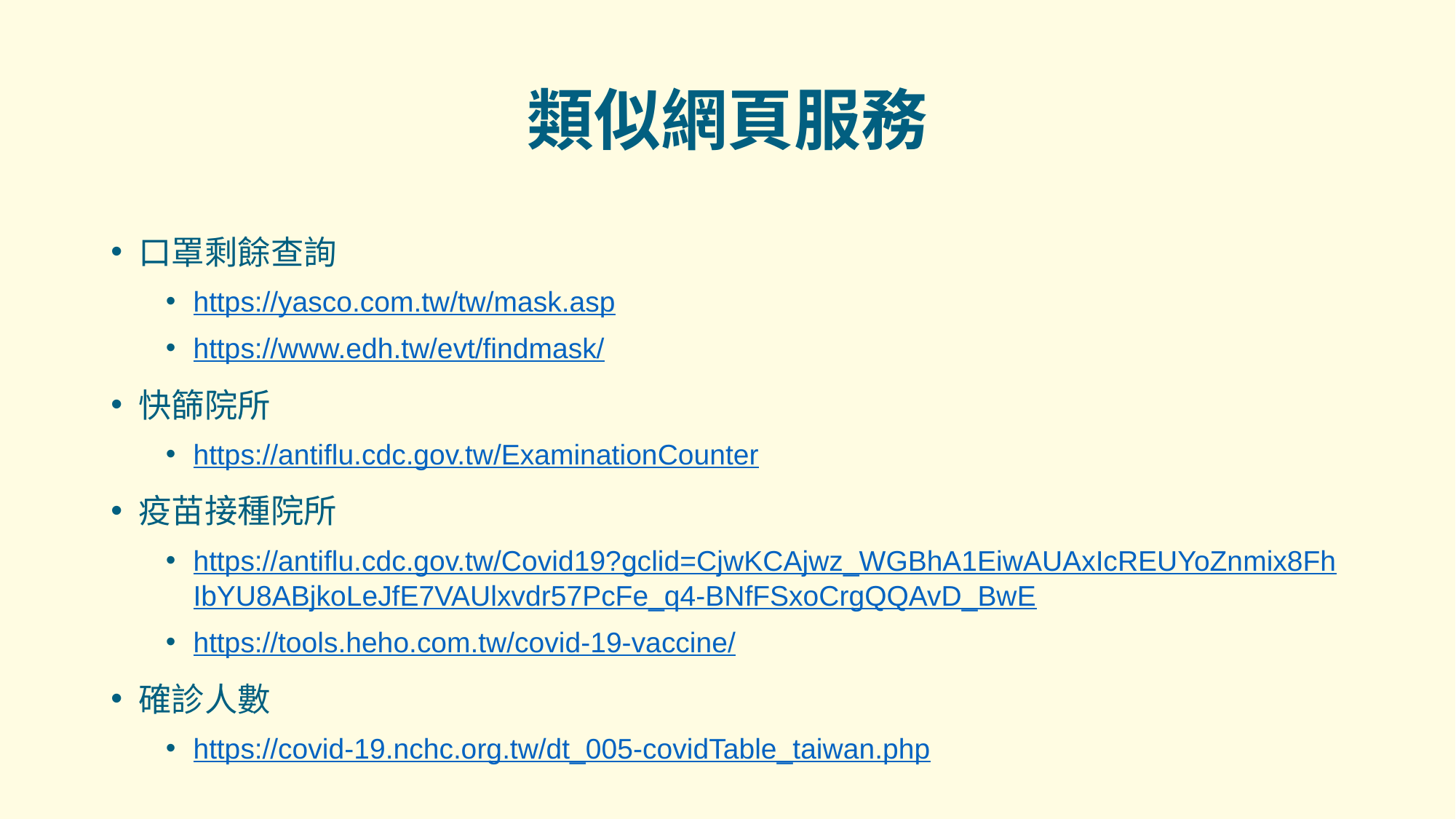

# 類似網頁服務
口罩剩餘查詢
https://yasco.com.tw/tw/mask.asp
https://www.edh.tw/evt/findmask/
快篩院所
https://antiflu.cdc.gov.tw/ExaminationCounter
疫苗接種院所
https://antiflu.cdc.gov.tw/Covid19?gclid=CjwKCAjwz_WGBhA1EiwAUAxIcREUYoZnmix8FhIbYU8ABjkoLeJfE7VAUlxvdr57PcFe_q4-BNfFSxoCrgQQAvD_BwE
https://tools.heho.com.tw/covid-19-vaccine/
確診人數
https://covid-19.nchc.org.tw/dt_005-covidTable_taiwan.php